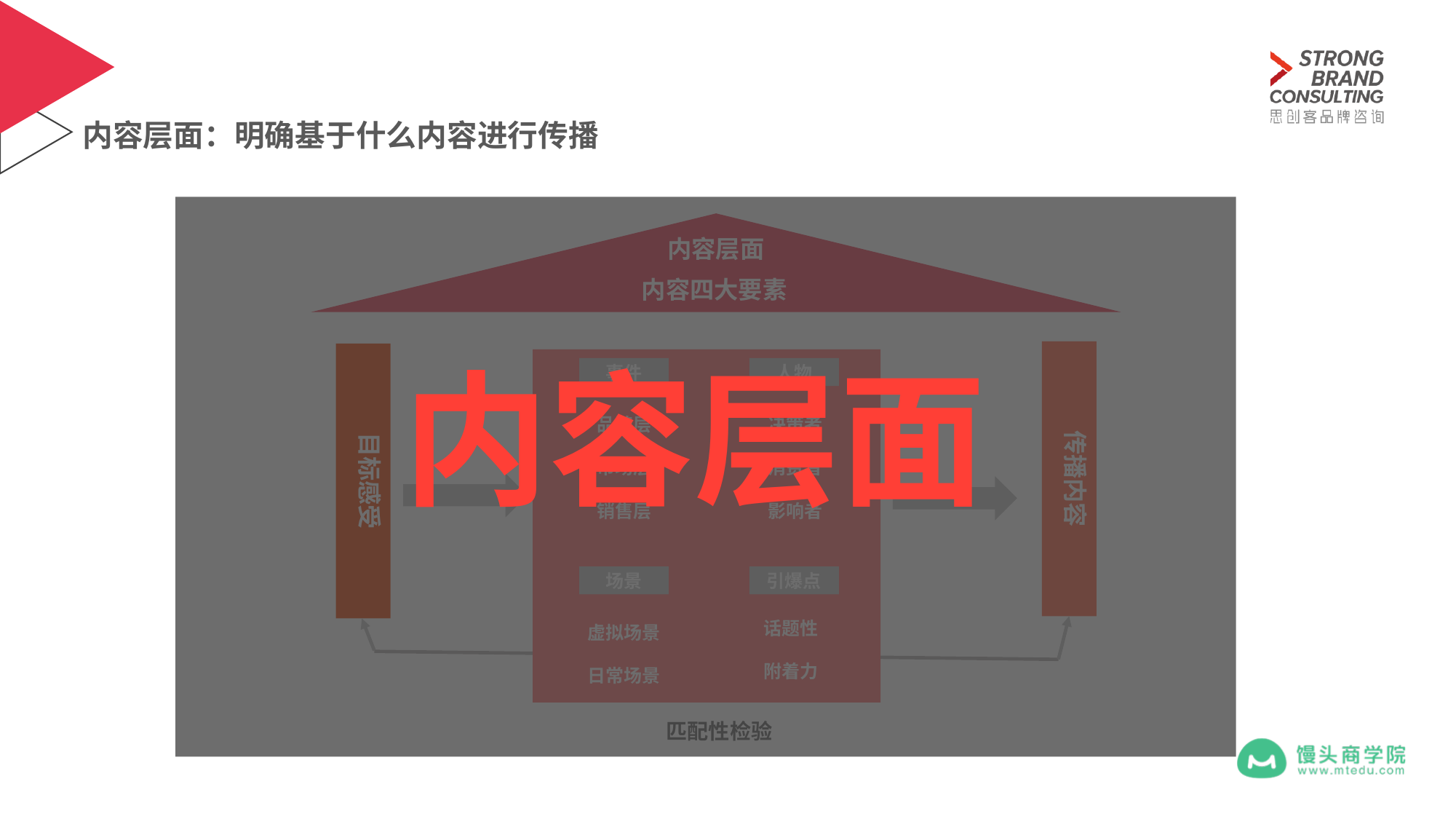

# 内容层面：明确基于什么内容进行传播

内容层面

内容层面
内容四大要素
传播内容
目标感受

事件
人物
决策者

消费者

影响者

品牌层

市场层

销售层

场景
引爆点
话题性
附着力
虚拟场景
日常场景
匹配性检验